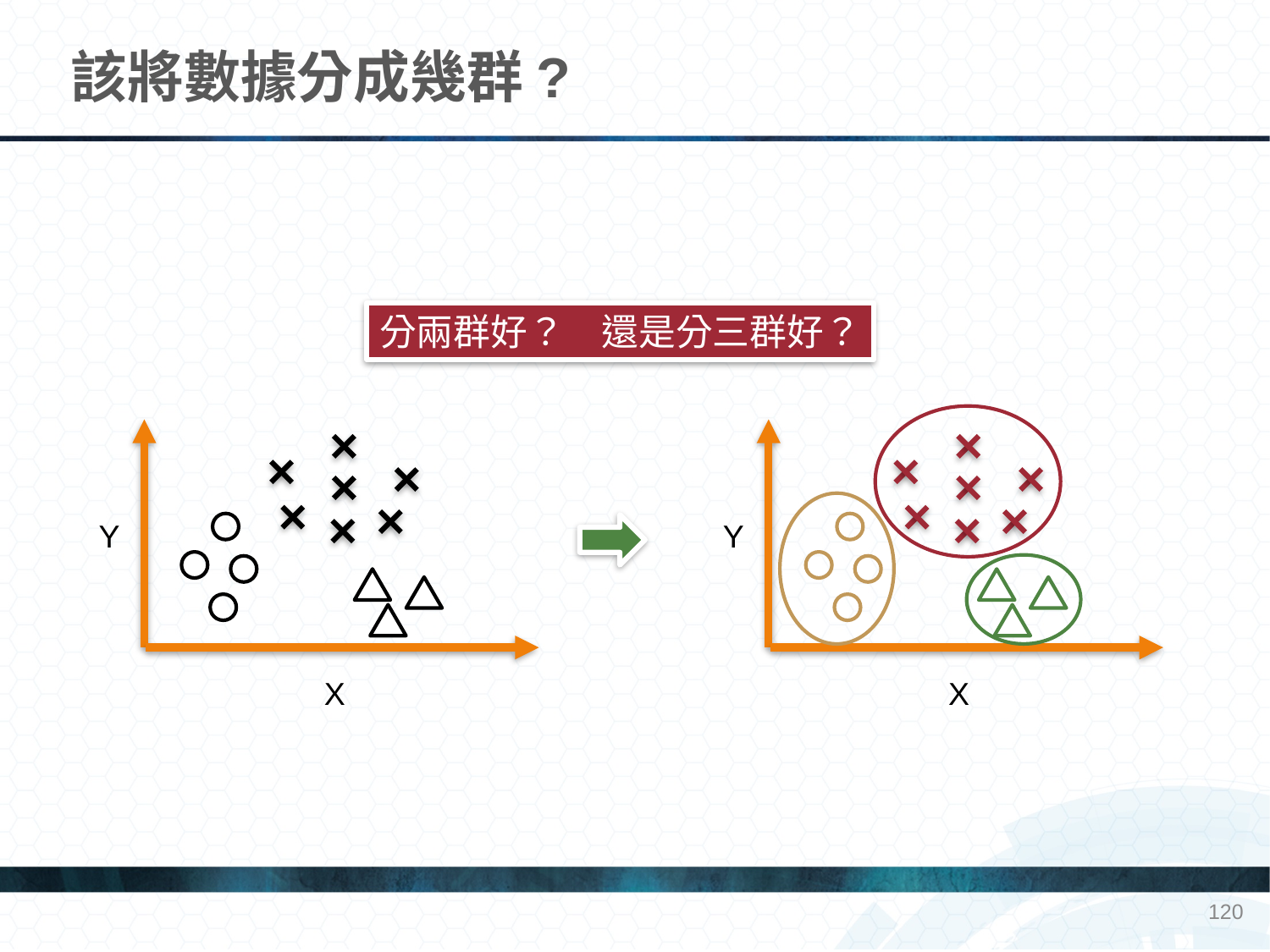

# 該將數據分成幾群?

分兩群好？　還是分三群好？

Y
Y

X
X
120